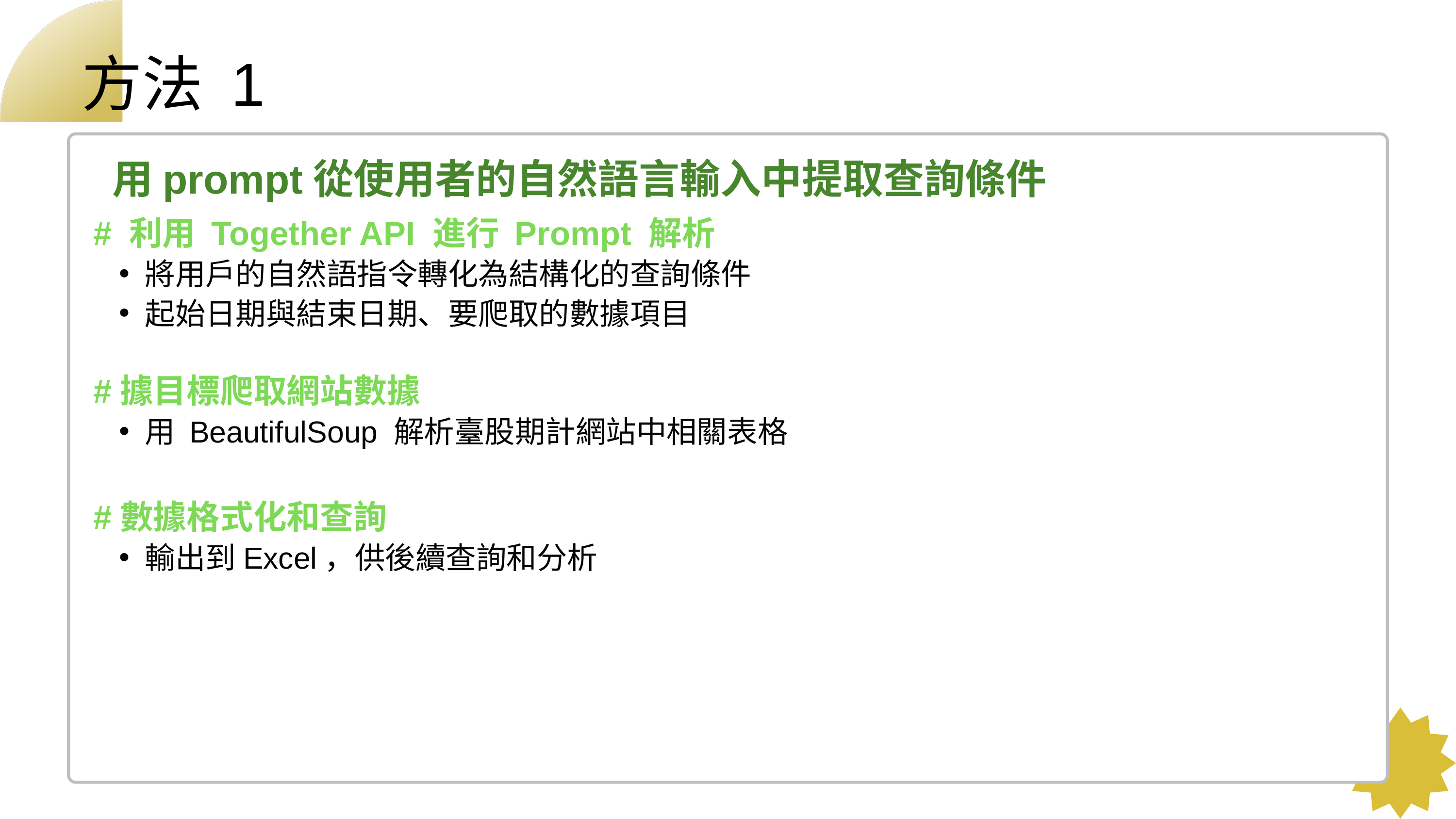

方法 1

 用prompt從使用者的自然語言輸入中提取查詢條件
# 利用 Together API 進行 Prompt 解析
將用戶的自然語指令轉化為結構化的查詢條件
起始日期與結束日期、要爬取的數據項目

#據目標爬取網站數據
用 BeautifulSoup 解析臺股期計網站中相關表格

#數據格式化和查詢
輸出到Excel，供後續查詢和分析